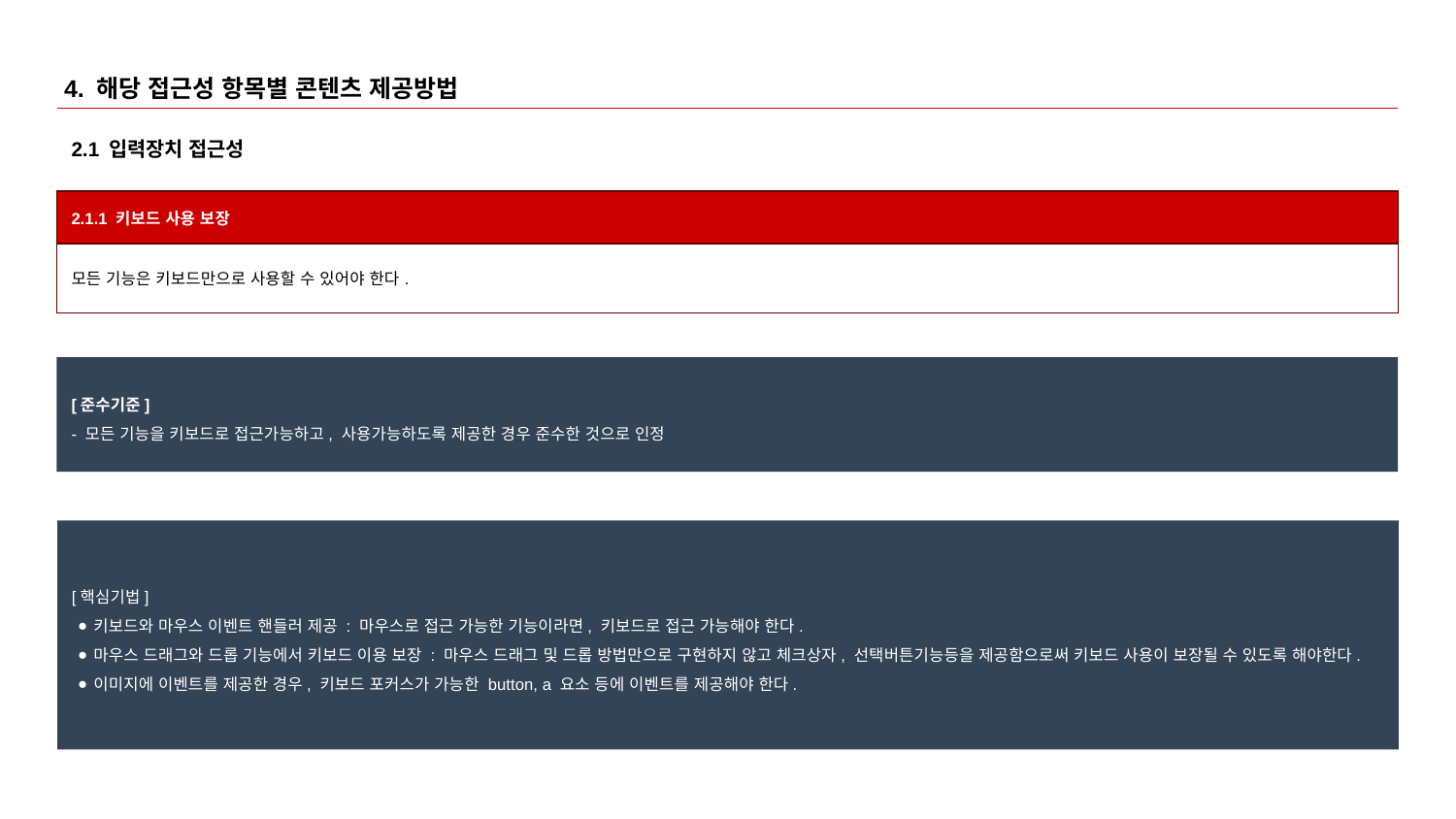

# 4. 해당 접근성 항목별 콘텐츠 제공방법
2.1 입력장치 접근성
| 2.1.1 키보드 사용 보장 |
| --- |
| 모든 기능은 키보드만으로 사용할 수 있어야 한다. |
[준수기준]
- 모든 기능을 키보드로 접근가능하고, 사용가능하도록 제공한 경우 준수한 것으로 인정
[핵심기법]
키보드와 마우스 이벤트 핸들러 제공 : 마우스로 접근 가능한 기능이라면, 키보드로 접근 가능해야 한다.
마우스 드래그와 드롭 기능에서 키보드 이용 보장 : 마우스 드래그 및 드롭 방법만으로 구현하지 않고 체크상자, 선택버튼기능등을 제공함으로써 키보드 사용이 보장될 수 있도록 해야한다.
이미지에 이벤트를 제공한 경우, 키보드 포커스가 가능한 button, a 요소 등에 이벤트를 제공해야 한다.